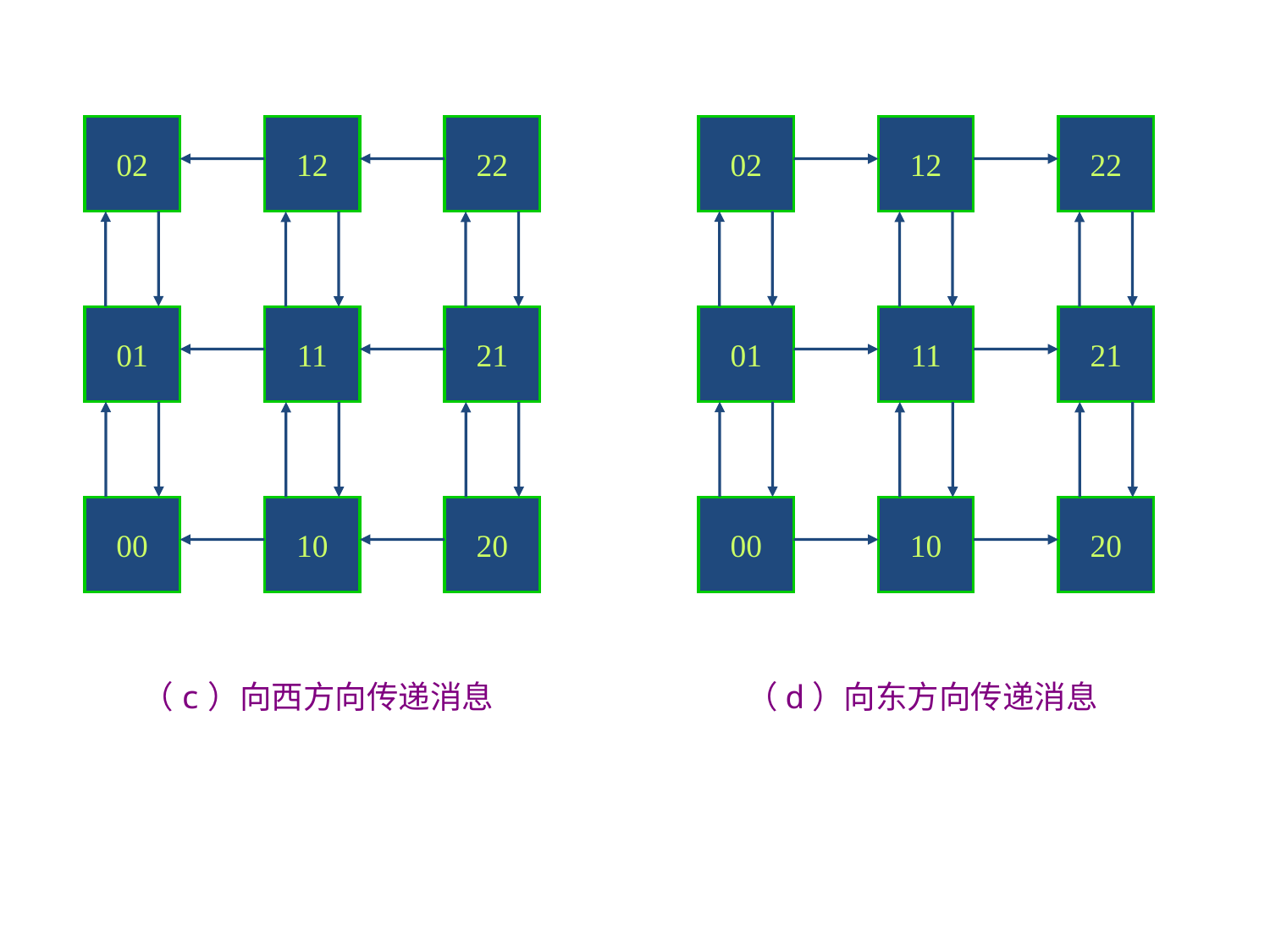

02
12
22
02
12
22

01
11
21
01
11
21

00
10
20
00
10
20

（c）向西方向传递消息
（d）向东方向传递消息